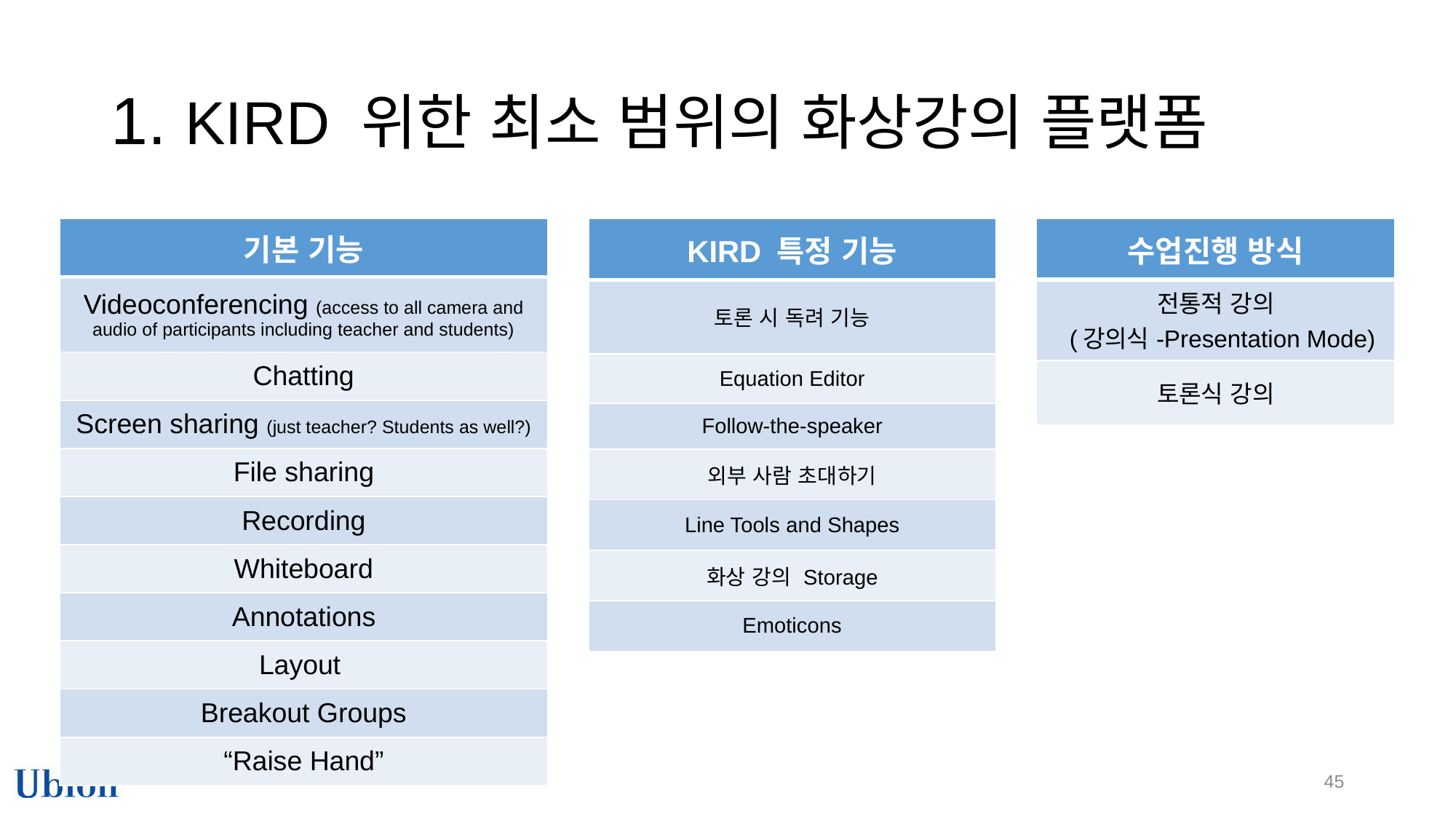

# 1. KIRD 위한 최소 범위의 화상강의 플랫폼
| 기본 기능 |
| --- |
| Videoconferencing (access to all camera and audio of participants including teacher and students) |
| Chatting |
| Screen sharing (just teacher? Students as well?) |
| File sharing |
| Recording |
| Whiteboard |
| Annotations |
| Layout |
| Breakout Groups |
| “Raise Hand” |
| KIRD 특정 기능 |
| --- |
| 토론 시 독려 기능 |
| Equation Editor |
| Follow-the-speaker |
| 외부 사람 초대하기 |
| Line Tools and Shapes |
| 화상 강의 Storage |
| Emoticons |
| 수업진행 방식 |
| --- |
| 전통적 강의 (강의식-Presentation Mode) |
| 토론식 강의 |
45